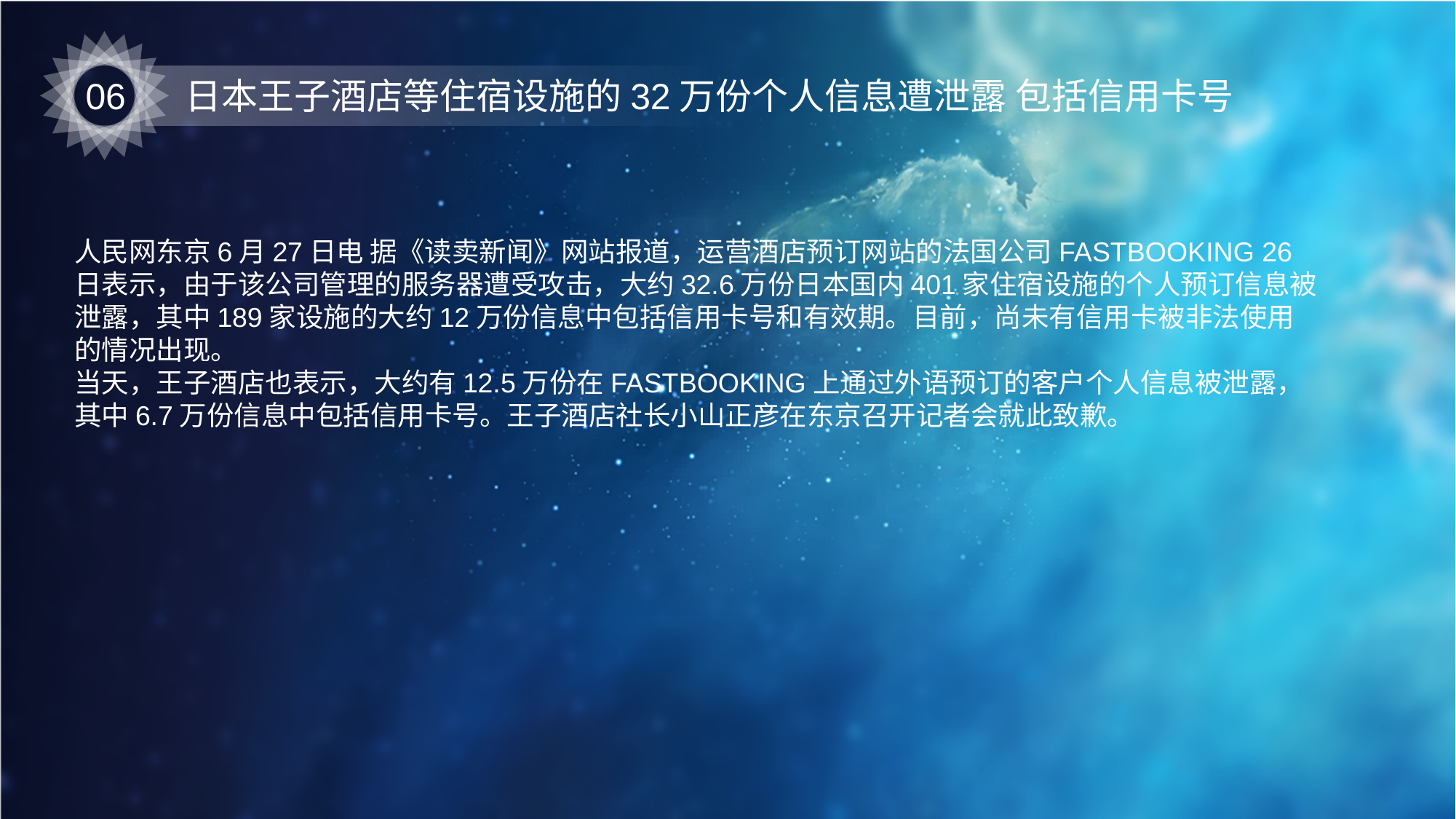

06
日本王子酒店等住宿设施的32万份个人信息遭泄露 包括信用卡号
人民网东京6月27日电 据《读卖新闻》网站报道，运营酒店预订网站的法国公司FASTBOOKING 26日表示，由于该公司管理的服务器遭受攻击，大约32.6万份日本国内401家住宿设施的个人预订信息被泄露，其中189家设施的大约12万份信息中包括信用卡号和有效期。目前，尚未有信用卡被非法使用的情况出现。
当天，王子酒店也表示，大约有12.5万份在FASTBOOKING上通过外语预订的客户个人信息被泄露，其中6.7万份信息中包括信用卡号。王子酒店社长小山正彦在东京召开记者会就此致歉。